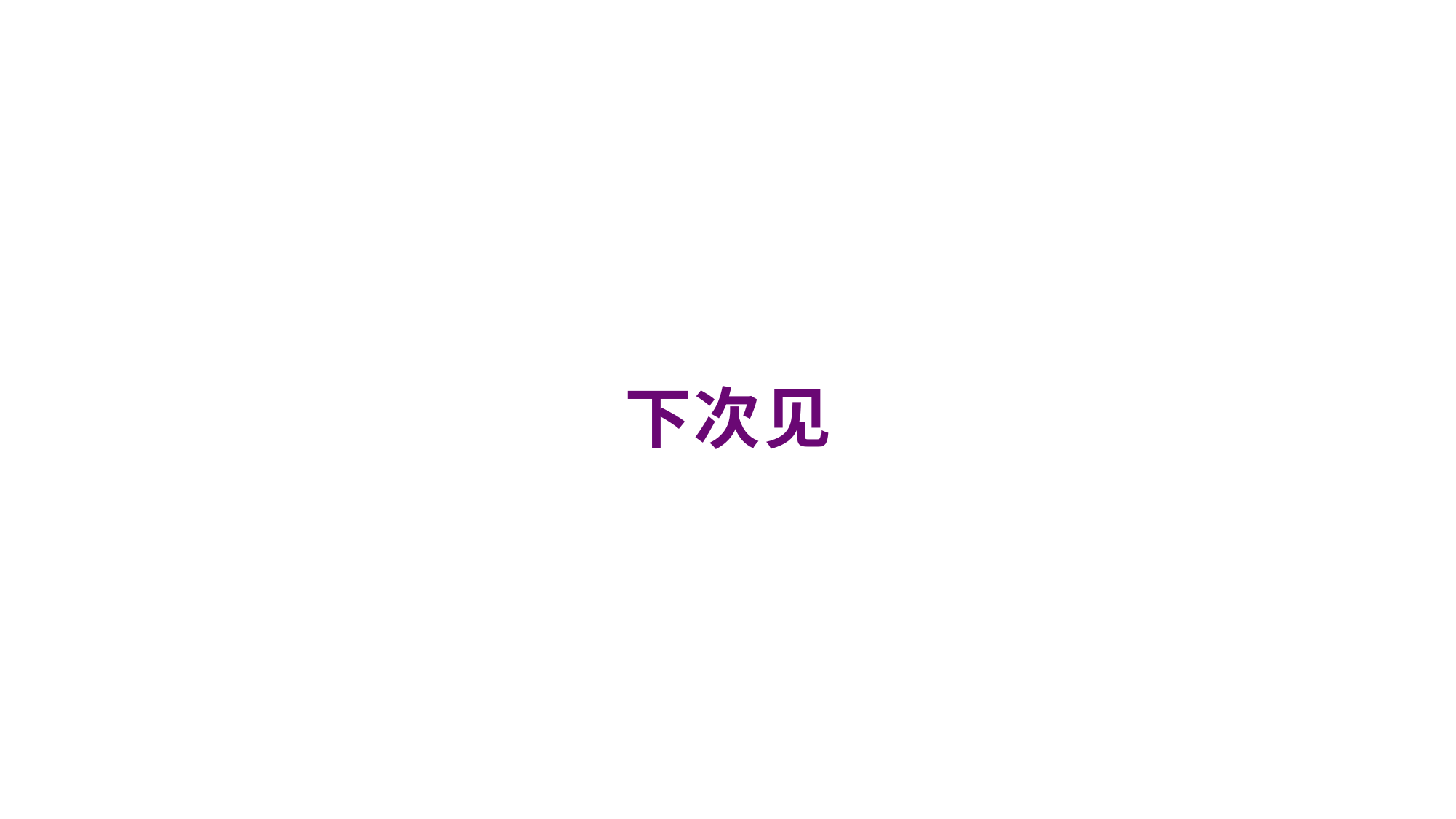

瞄准脑解析前沿科学问题
开展基础性深入交叉研究
服务世界级一流学科建设
下次见
前沿知识与科学精神并重
战略眼光与家国情怀兼具
融入学生与团队思政建设
感谢各位专家！敬请批评指正！